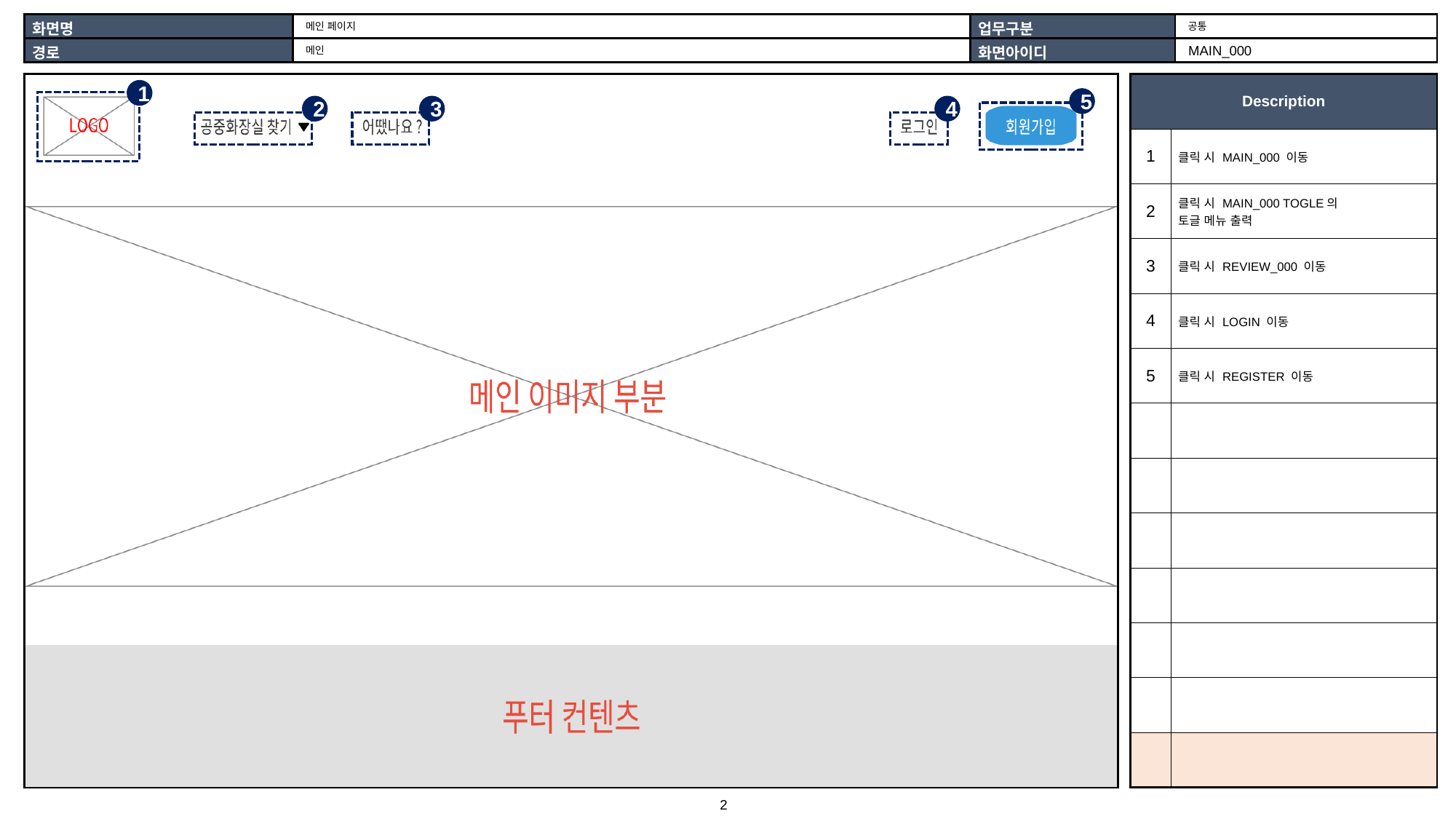

공통
메인 페이지
메인
MAIN_000
|  |
| --- |
| Description |  |
| --- | --- |
| 1 | 클릭 시 MAIN\_000 이동 |
| 2 | 클릭 시 MAIN\_000 TOGLE의 토글 메뉴 출력 |
| 3 | 클릭 시 REVIEW\_000 이동 |
| 4 | 클릭 시 LOGIN 이동 |
| 5 | 클릭 시 REGISTER 이동 |
|  |  |
|  |  |
|  |  |
|  |  |
|  |  |
|  |  |
|  |  |
1
5

2
3
4